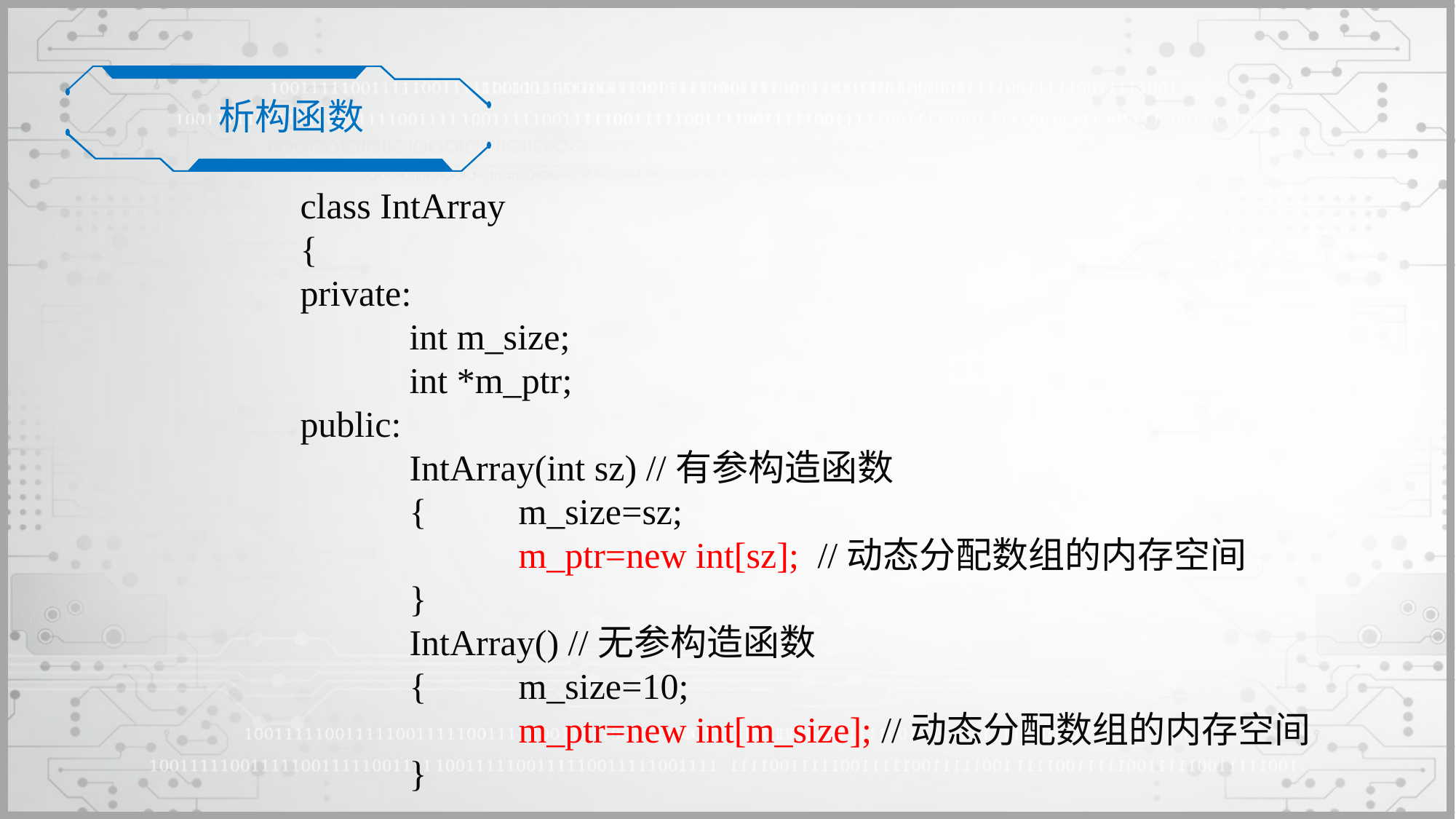

析构函数
class IntArray
{
private:
	int m_size;
	int *m_ptr;
public:
	IntArray(int sz) //有参构造函数
	{	m_size=sz;
		m_ptr=new int[sz];  //动态分配数组的内存空间
	}
	IntArray() //无参构造函数
	{	m_size=10;
		m_ptr=new int[m_size]; //动态分配数组的内存空间
	}